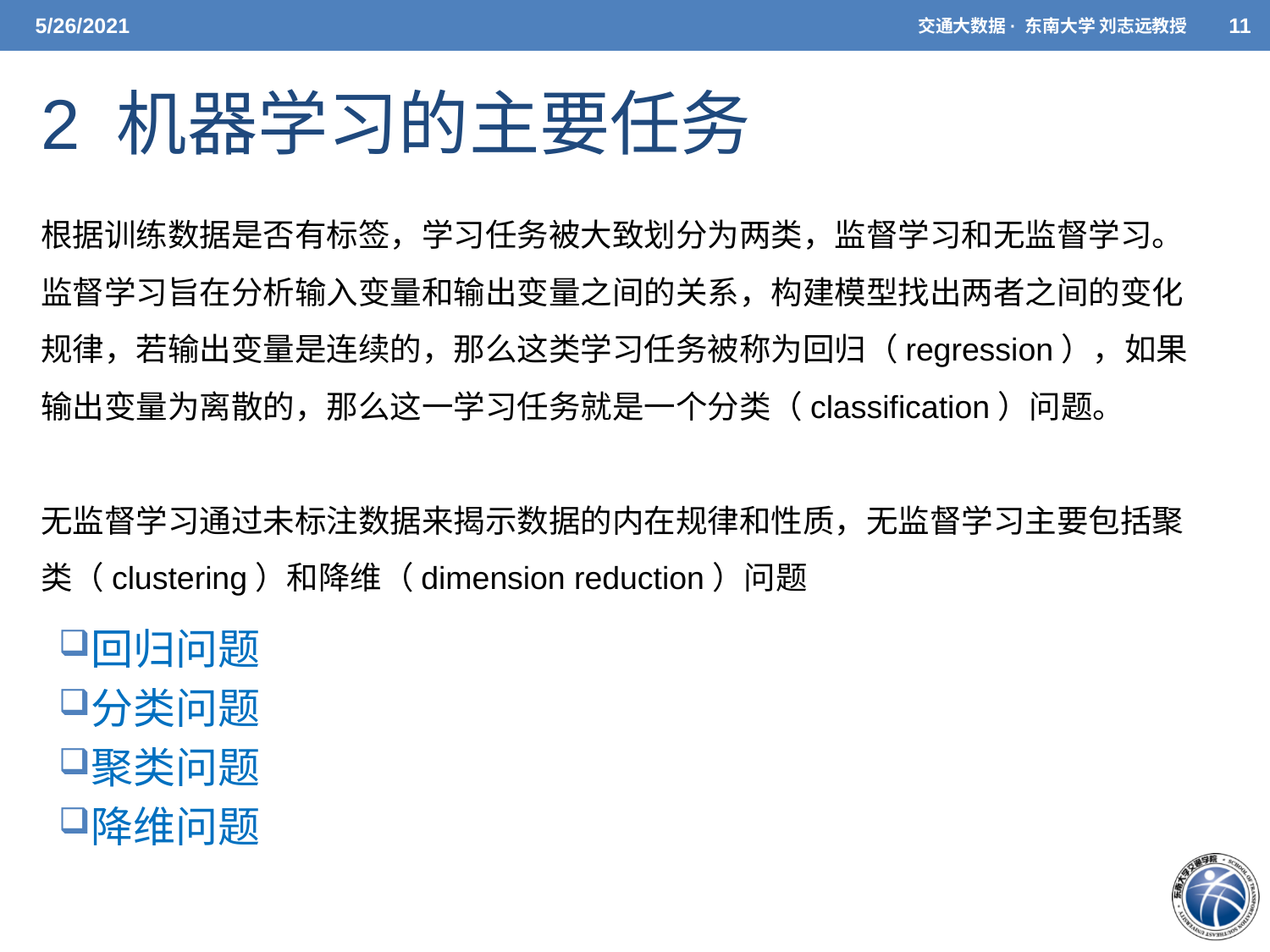

5/26/2021
交通大数据· 东南大学 刘志远教授
11
# 2 机器学习的主要任务
根据训练数据是否有标签，学习任务被大致划分为两类，监督学习和无监督学习。监督学习旨在分析输入变量和输出变量之间的关系，构建模型找出两者之间的变化规律，若输出变量是连续的，那么这类学习任务被称为回归（regression），如果输出变量为离散的，那么这一学习任务就是一个分类（classification）问题。

无监督学习通过未标注数据来揭示数据的内在规律和性质，无监督学习主要包括聚类（clustering）和降维（dimension reduction）问题
回归问题
分类问题
聚类问题
降维问题